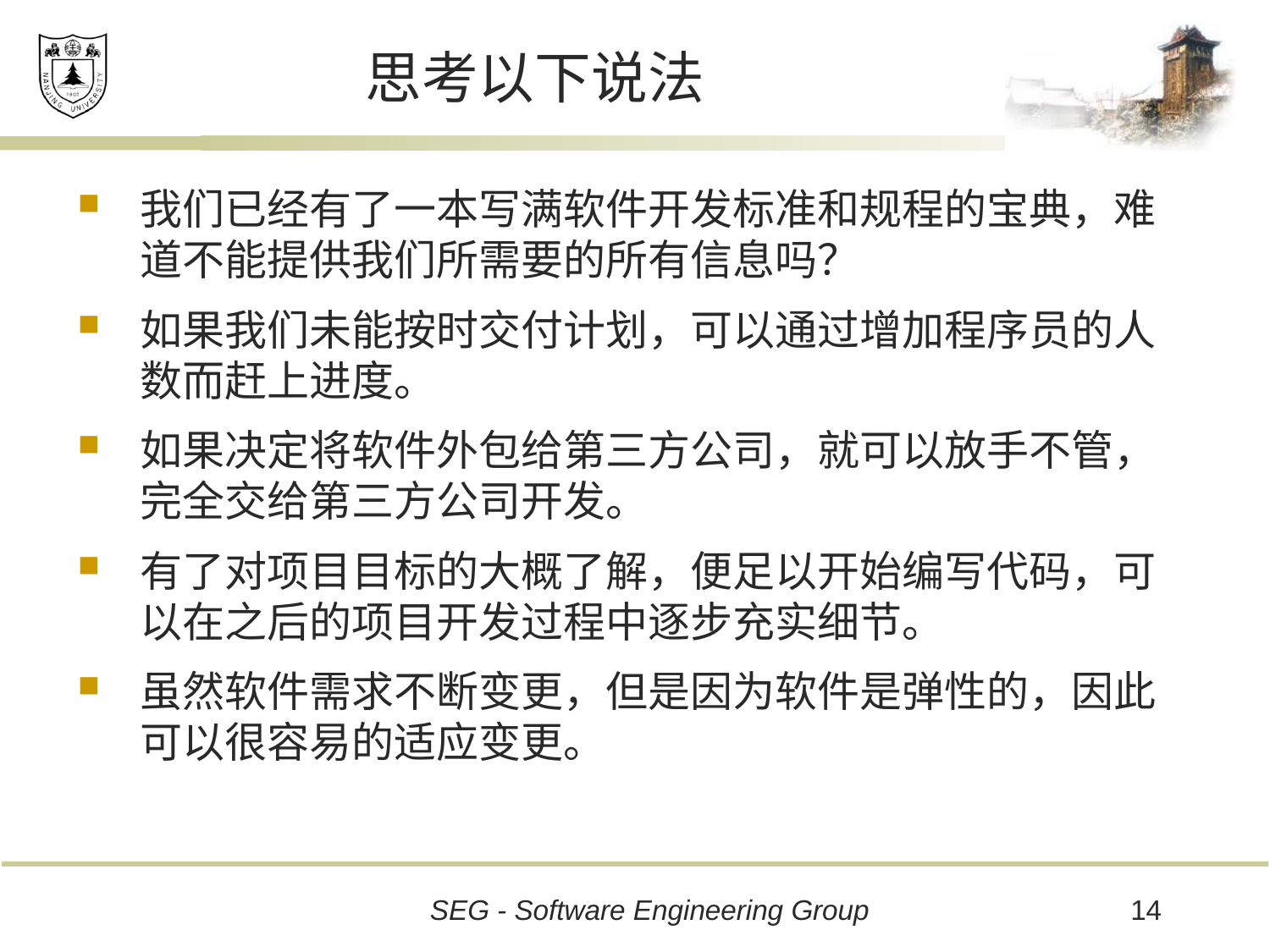

# 思考以下说法
我们已经有了一本写满软件开发标准和规程的宝典，难道不能提供我们所需要的所有信息吗？
如果我们未能按时交付计划，可以通过增加程序员的人数而赶上进度。
如果决定将软件外包给第三方公司，就可以放手不管，完全交给第三方公司开发。
有了对项目目标的大概了解，便足以开始编写代码，可以在之后的项目开发过程中逐步充实细节。
虽然软件需求不断变更，但是因为软件是弹性的，因此可以很容易的适应变更。

14
SEG - Software Engineering Group